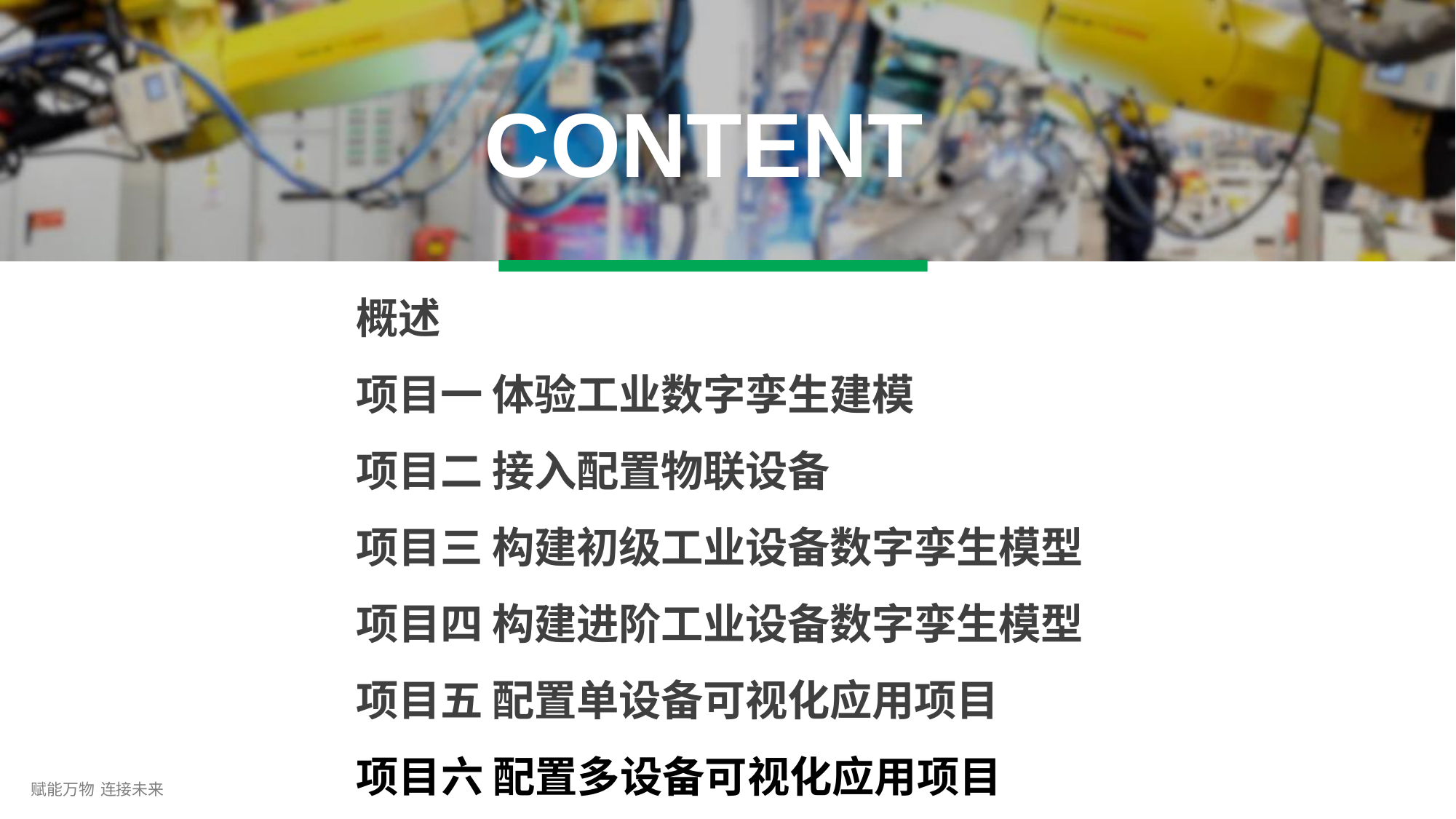

# CONTENT

概述
项目一 体验工业数字孪生建模
项目二 接入配置物联设备
项目三 构建初级工业设备数字孪生模型
项目四 构建进阶工业设备数字孪生模型
项目五 配置单设备可视化应用项目
项目六 配置多设备可视化应用项目
赋能万物 连接未来